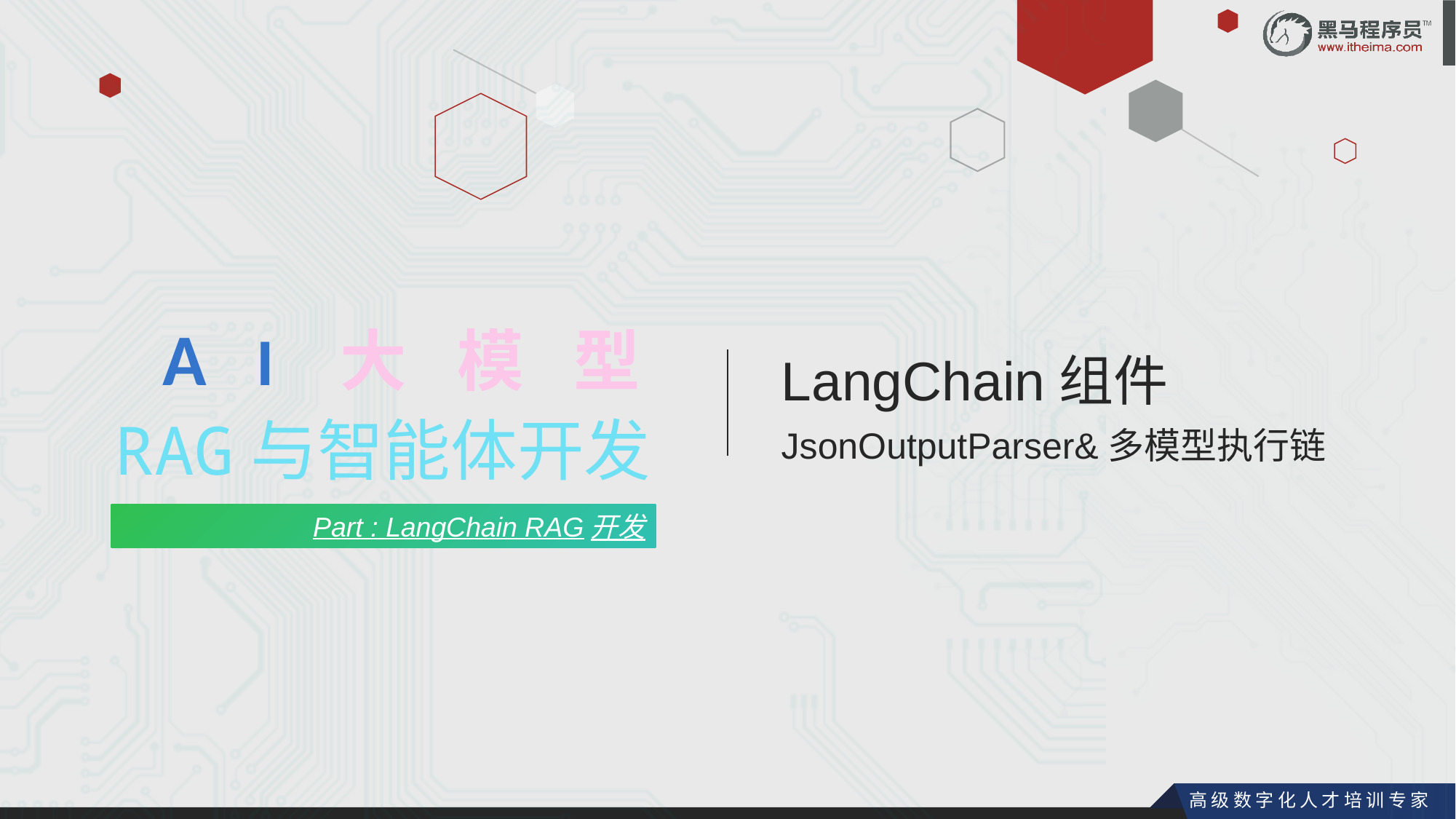

AI大模型
LangChain组件
JsonOutputParser&多模型执行链
RAG与智能体开发
Part : LangChain RAG开发